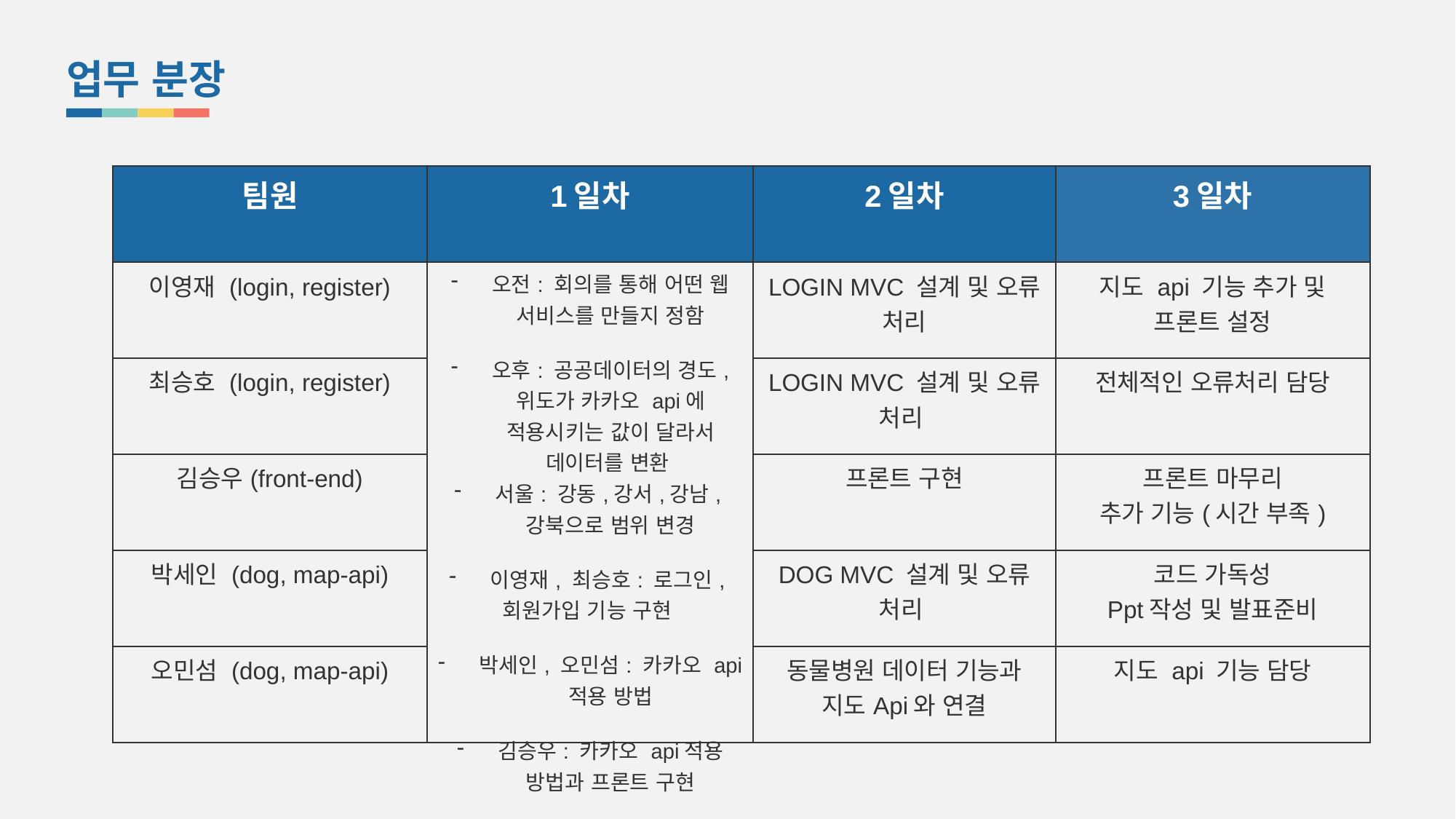

업무 분장

| 팀원 | 1일차 | 2일차 | 3일차 |
| --- | --- | --- | --- |
| 이영재 (login, register) | 오전: 회의를 통해 어떤 웹 서비스를 만들지 정함 오후: 공공데이터의 경도, 위도가 카카오 api에 적용시키는 값이 달라서 데이터를 변환 서울: 강동,강서,강남,강북으로 범위 변경 이영재, 최승호: 로그인, 회원가입 기능 구현 박세인, 오민섬: 카카오 api 적용 방법 김승우: 카카오 api적용 방법과 프론트 구현 | LOGIN MVC 설계 및 오류 처리 | 지도 api 기능 추가 및 프론트 설정 |
| 최승호 (login, register) |  | LOGIN MVC 설계 및 오류 처리 | 전체적인 오류처리 담당 |
| 김승우(front-end) |  | 프론트 구현 | 프론트 마무리 추가 기능(시간 부족) |
| 박세인 (dog, map-api) |  | DOG MVC 설계 및 오류 처리 | 코드 가독성 Ppt작성 및 발표준비 |
| 오민섬 (dog, map-api) |  | 동물병원 데이터 기능과 지도Api와 연결 | 지도 api 기능 담당 |